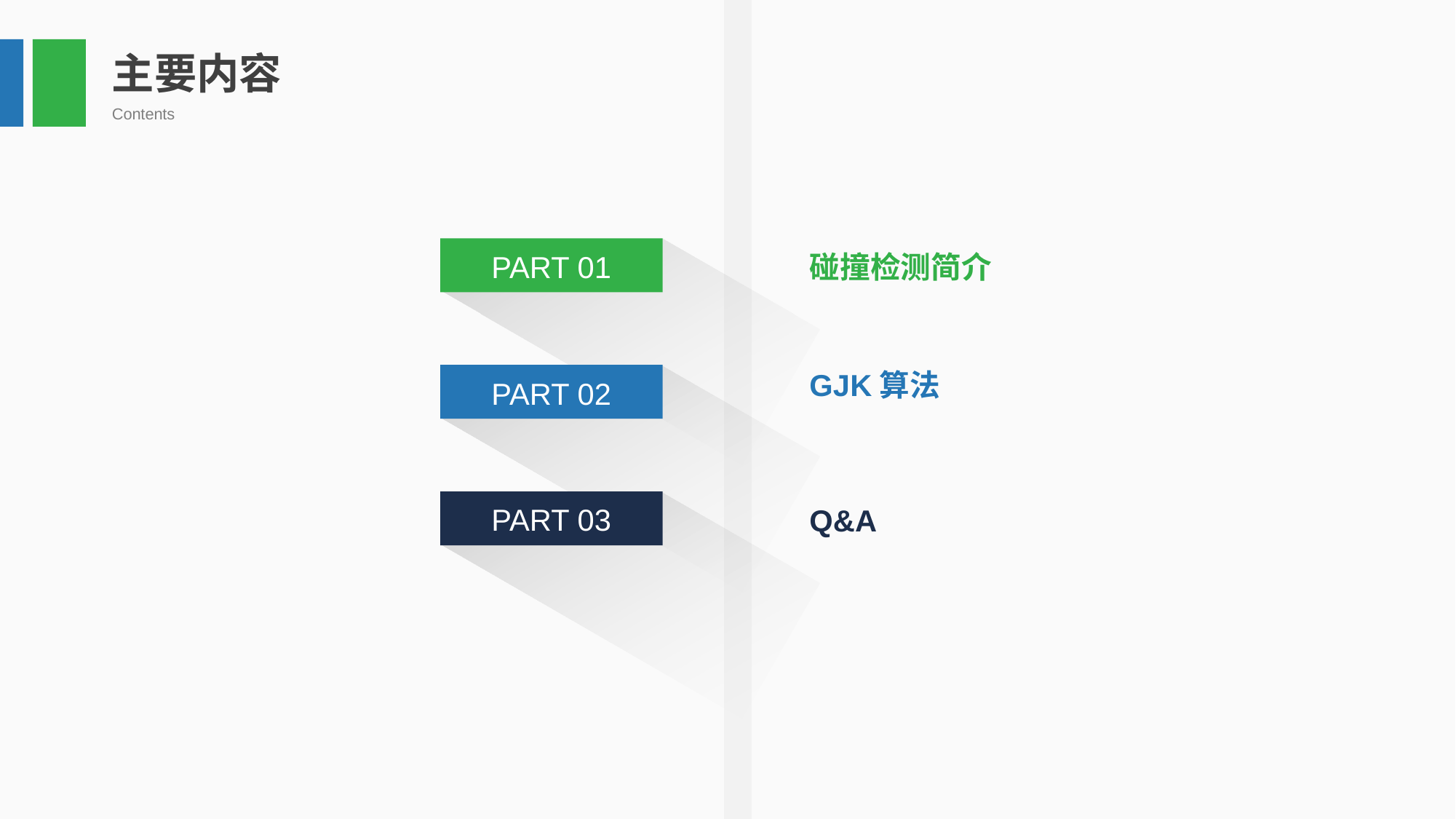

主要内容
Contents

PART 01
碰撞检测简介

GJK算法

PART 02

PART 03
Q&A